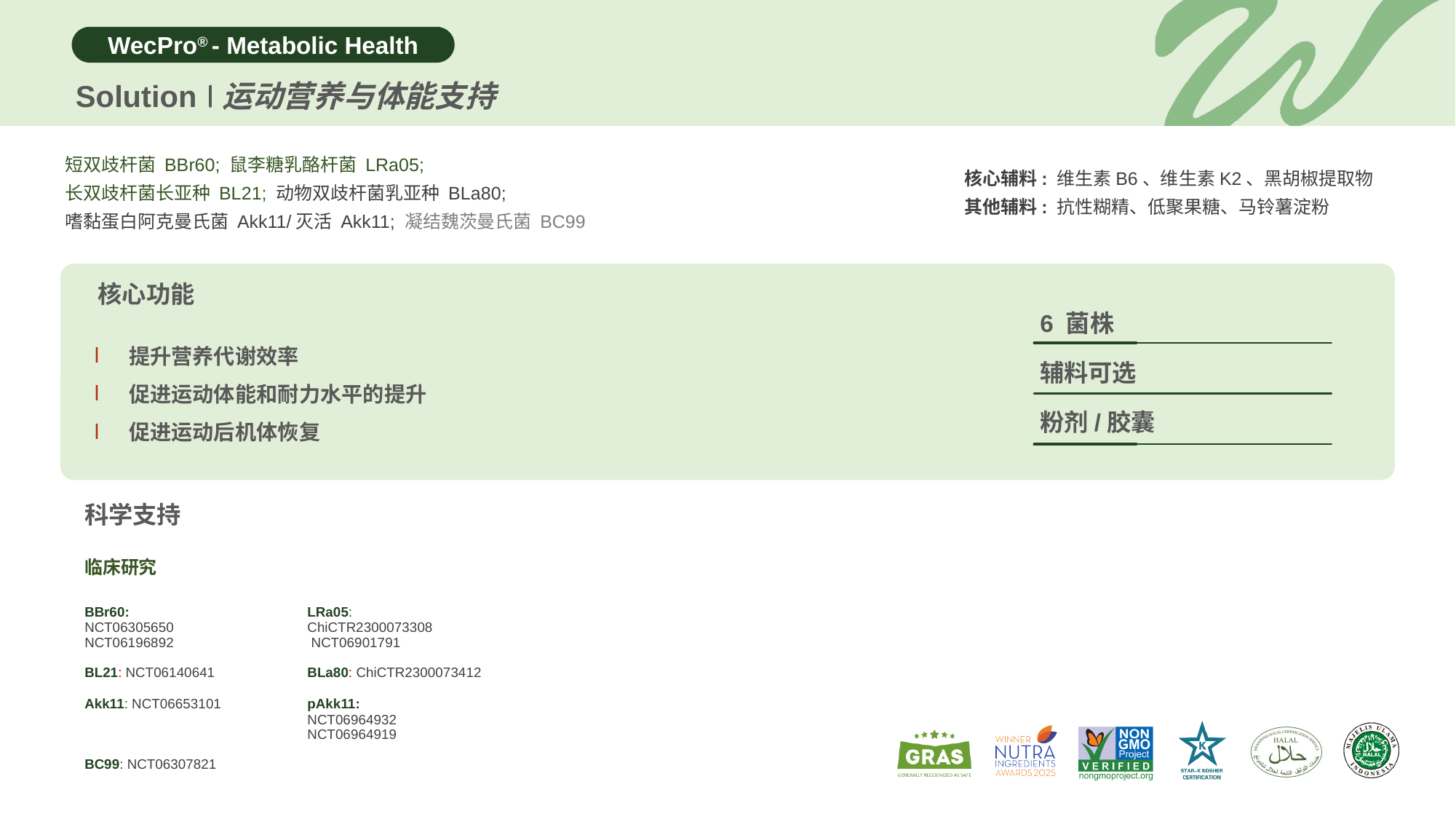

Solution
运动营养与体能支持
短双歧杆菌 BBr60; 鼠李糖乳酪杆菌 LRa05;
长双歧杆菌长亚种 BL21; 动物双歧杆菌乳亚种 BLa80;
嗜黏蛋白阿克曼氏菌 Akk11/灭活 Akk11; 凝结魏茨曼氏菌 BC99
核心辅料: 维生素B6、维生素K2、黑胡椒提取物
其他辅料: 抗性糊精、低聚果糖、马铃薯淀粉

核心功能
6 菌株
提升营养代谢效率
促进运动体能和耐力水平的提升
促进运动后机体恢复
辅料可选
粉剂/胶囊
科学支持
临床研究
| BBr60: NCT06305650 NCT06196892 | LRa05: ChiCTR2300073308 NCT06901791 |
| --- | --- |
| BL21: NCT06140641 | BLa80: ChiCTR2300073412 |
| Akk11: NCT06653101 | pAkk11: NCT06964932 NCT06964919 |
| BC99: NCT06307821 |  |